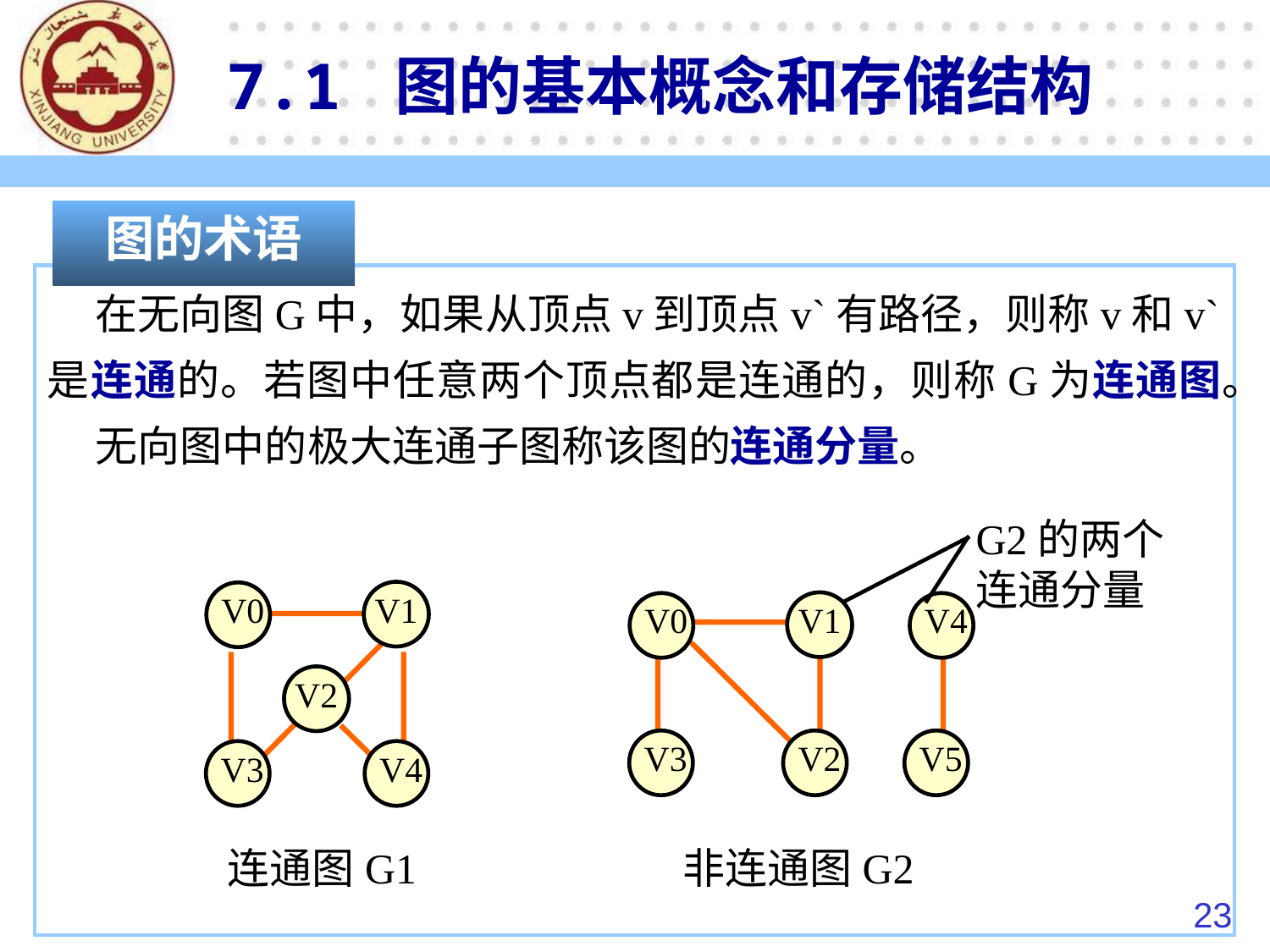

7.1 图的基本概念和存储结构
图的术语
    在无向图G中，如果从顶点v到顶点v`有路径，则称v和v`是连通的。若图中任意两个顶点都是连通的，则称G为连通图。
    无向图中的极大连通子图称该图的连通分量。
G2的两个连通分量

 V0

 V1

 V2

 V3

 V4

 V0

 V1

 V3

 V2

 V4

 V5

连通图G1
非连通图G2
23